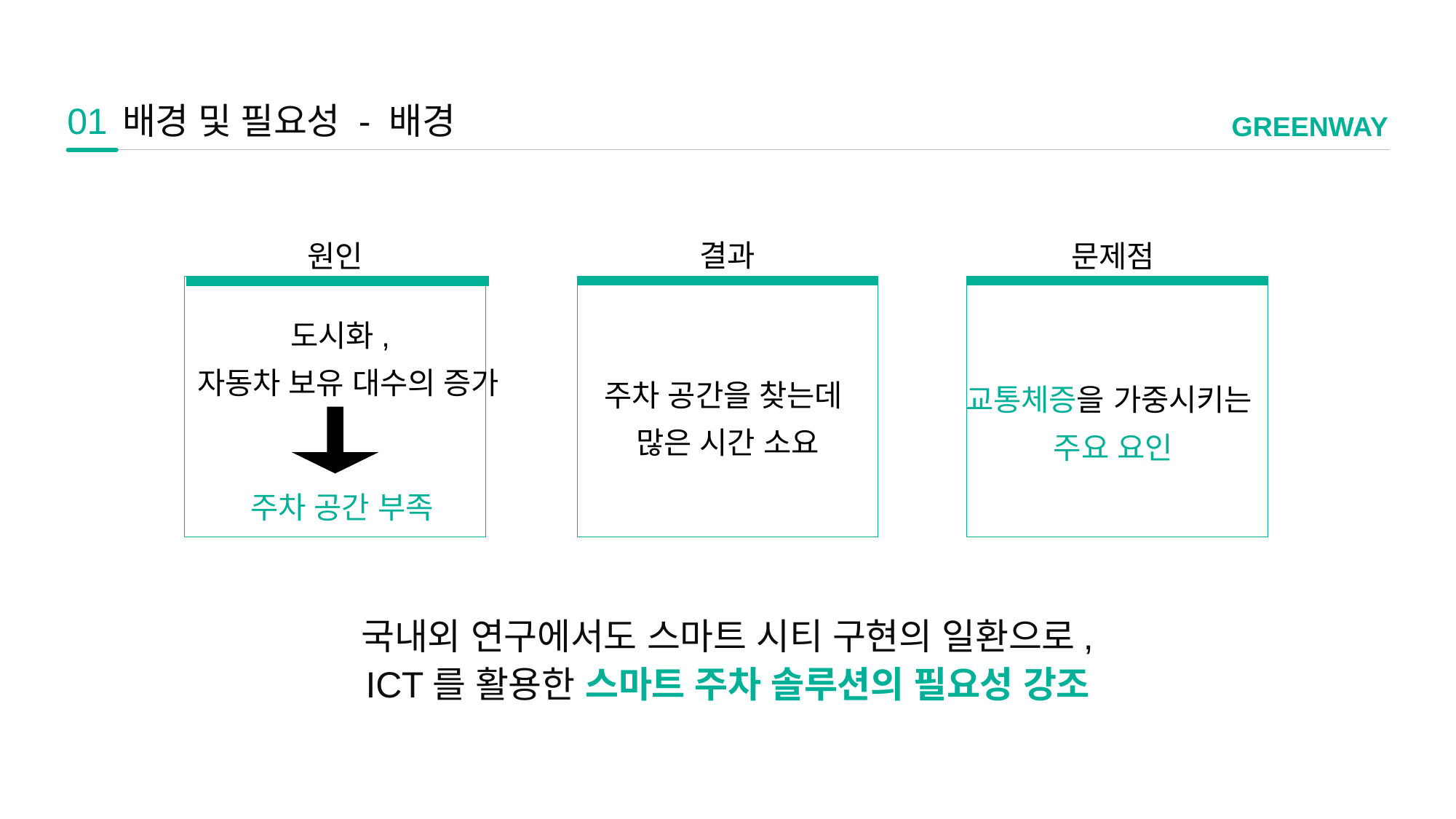

01
배경 및 필요성 - 배경
GREENWAY
결과
문제점
원인

도시화,
 자동차 보유 대수의 증가
주차 공간을 찾는데
많은 시간 소요
교통체증을 가중시키는
주요 요인

주차 공간 부족
국내외 연구에서도 스마트 시티 구현의 일환으로,
ICT를 활용한 스마트 주차 솔루션의 필요성 강조